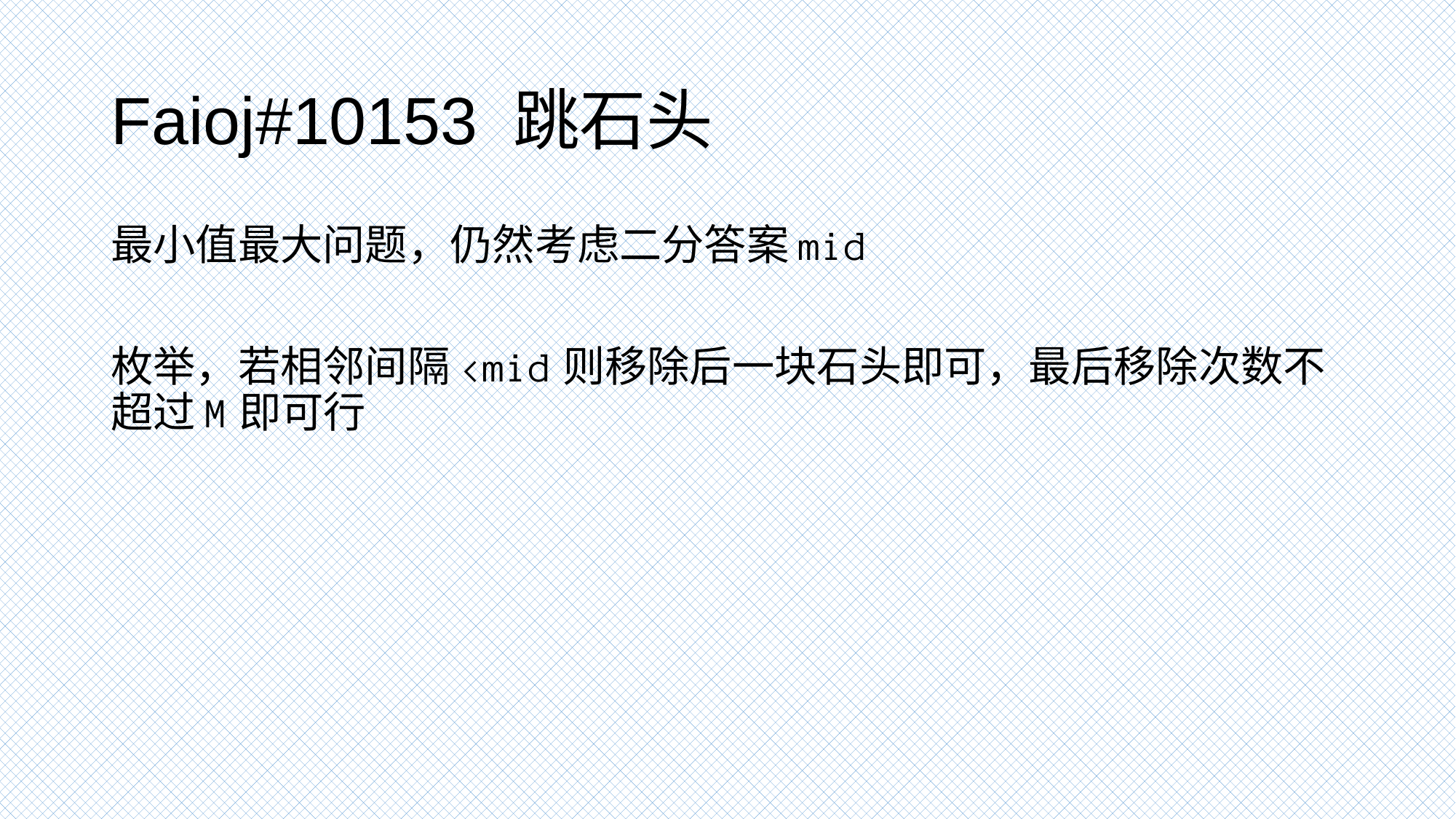

# Faioj#10153 跳石头
最小值最大问题，仍然考虑二分答案mid

枚举，若相邻间隔<mid则移除后一块石头即可，最后移除次数不超过M即可行